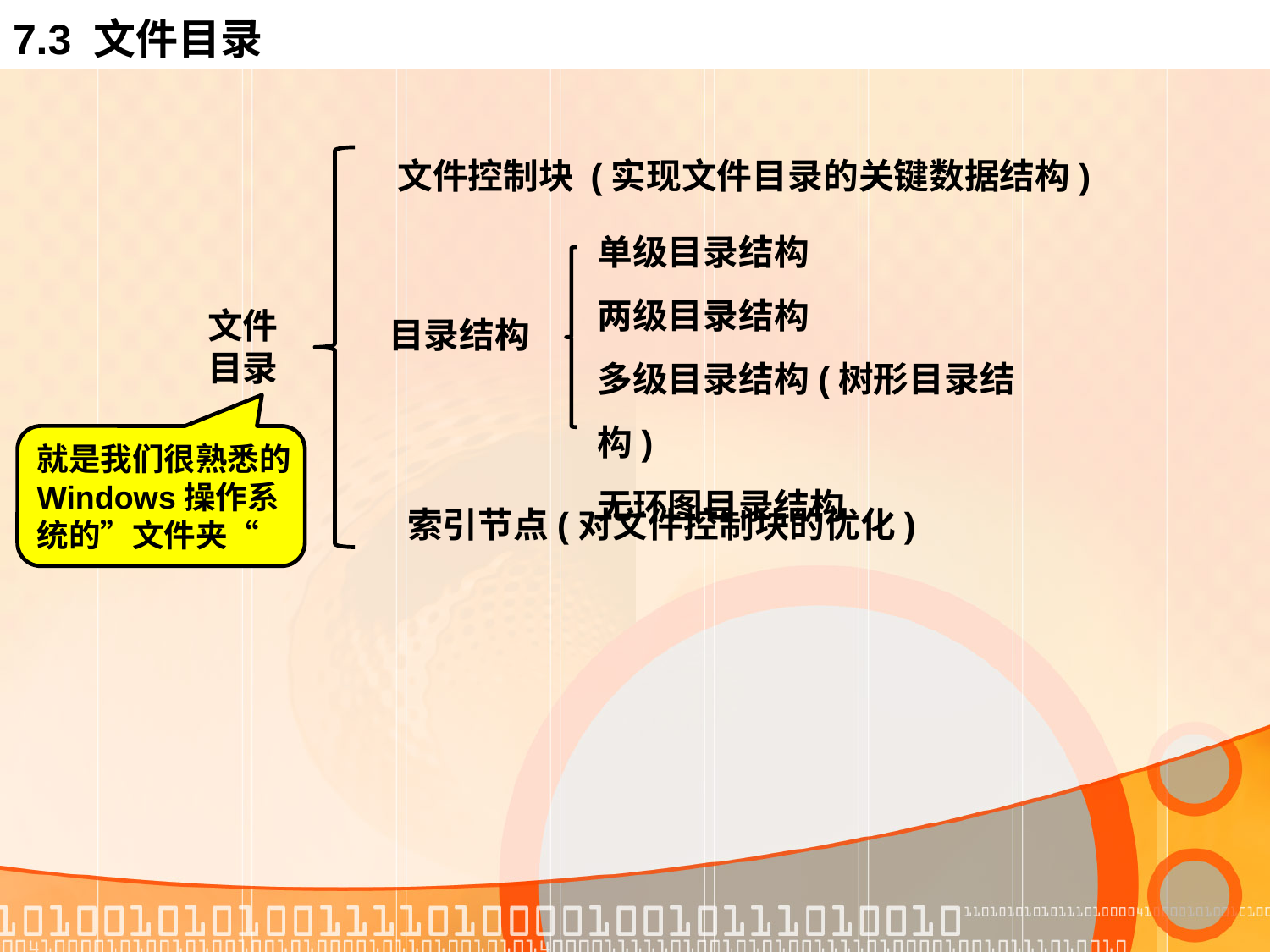

# 7.3 文件目录

文件控制块 (实现文件目录的关键数据结构)
单级目录结构
两级目录结构
多级目录结构(树形目录结构)
无环图目录结构

文件
目录
目录结构
就是我们很熟悉的
Windows操作系
统的”文件夹“
索引节点(对文件控制块的优化)